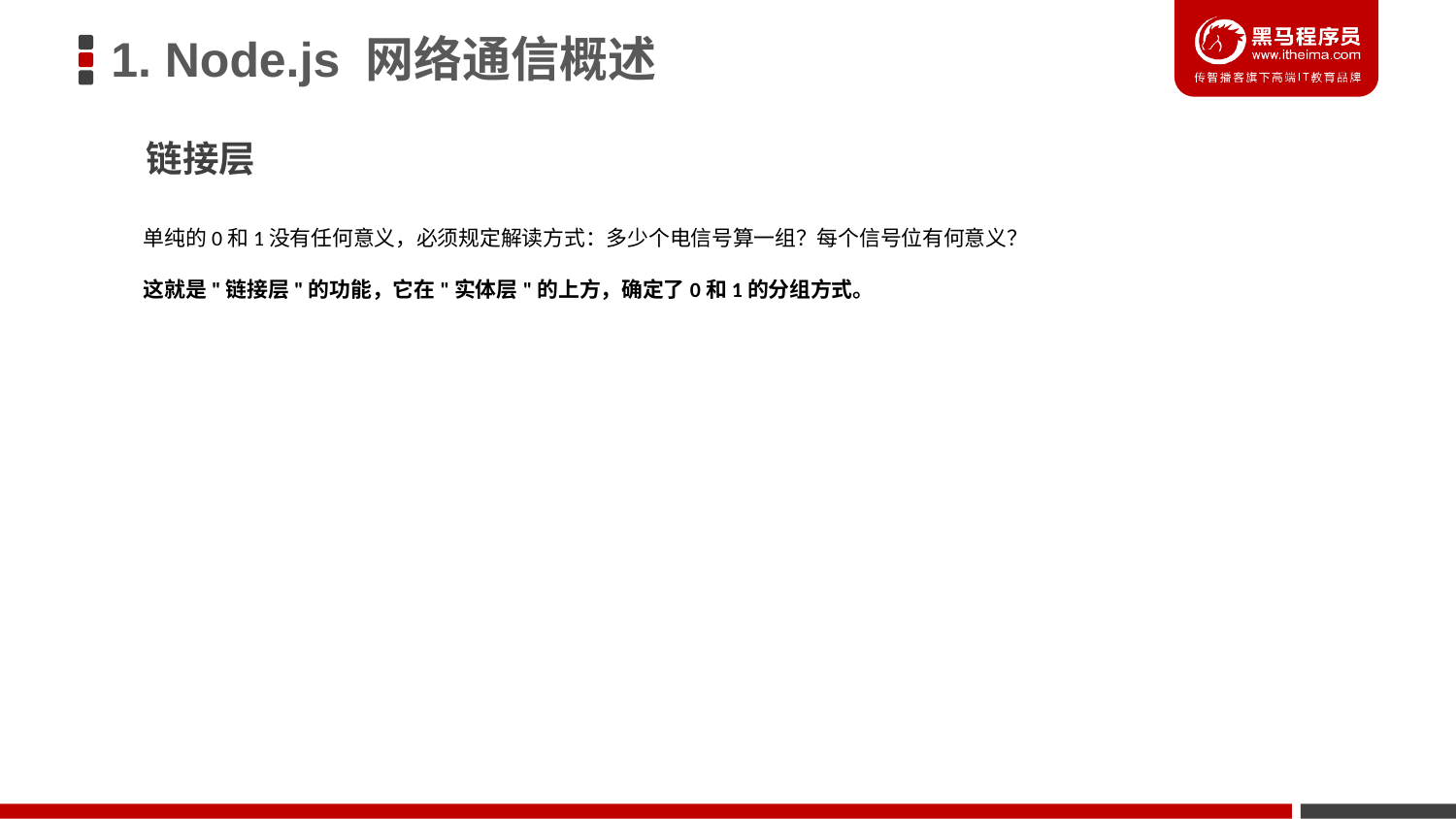

1. Node.js 网络通信概述
链接层

单纯的0和1没有任何意义，必须规定解读方式：多少个电信号算一组？每个信号位有何意义？

这就是"链接层"的功能，它在"实体层"的上方，确定了0和1的分组方式。